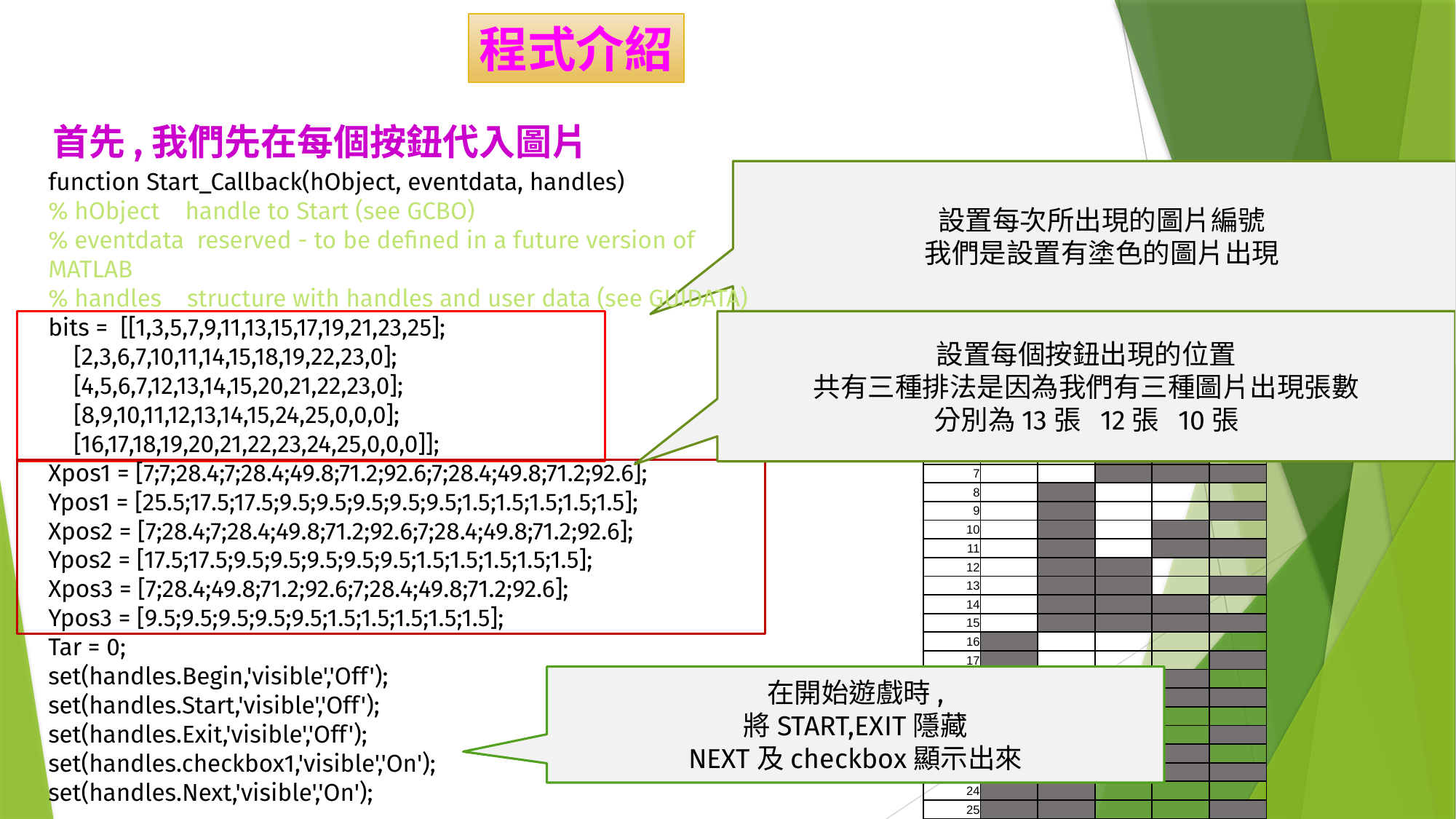

程式介紹
首先,我們先在每個按鈕代入圖片
function Start_Callback(hObject, eventdata, handles)
% hObject    handle to Start (see GCBO)
% eventdata  reserved - to be defined in a future version of MATLAB
% handles    structure with handles and user data (see GUIDATA)
bits =  [[1,3,5,7,9,11,13,15,17,19,21,23,25];
    [2,3,6,7,10,11,14,15,18,19,22,23,0];
    [4,5,6,7,12,13,14,15,20,21,22,23,0];
    [8,9,10,11,12,13,14,15,24,25,0,0,0];
    [16,17,18,19,20,21,22,23,24,25,0,0,0]];
Xpos1 = [7;7;28.4;7;28.4;49.8;71.2;92.6;7;28.4;49.8;71.2;92.6];
Ypos1 = [25.5;17.5;17.5;9.5;9.5;9.5;9.5;9.5;1.5;1.5;1.5;1.5;1.5];
Xpos2 = [7;28.4;7;28.4;49.8;71.2;92.6;7;28.4;49.8;71.2;92.6];
Ypos2 = [17.5;17.5;9.5;9.5;9.5;9.5;9.5;1.5;1.5;1.5;1.5;1.5];
Xpos3 = [7;28.4;49.8;71.2;92.6;7;28.4;49.8;71.2;92.6];
Ypos3 = [9.5;9.5;9.5;9.5;9.5;1.5;1.5;1.5;1.5;1.5];
Tar = 0;
set(handles.Begin,'visible','Off');
set(handles.Start,'visible','Off');
set(handles.Exit,'visible','Off');
set(handles.checkbox1,'visible','On');
set(handles.Next,'visible','On');
設置每次所出現的圖片編號
我們是設置有塗色的圖片出現

設置每個按鈕出現的位置
共有三種排法是因為我們有三種圖片出現張數
分別為13張  12張  10張
|  | 2^4 = 16 | 2^3 = 8 | 2^2 = 4 | 2^1 = 2 | 2^0 = 1 |
| --- | --- | --- | --- | --- | --- |
| 0 |  |  |  |  |  |
| 1 |  |  |  |  |  |
| 2 |  |  |  |  |  |
| 3 |  |  |  |  |  |
| 4 |  |  |  |  |  |
| 5 |  |  |  |  |  |
| 6 |  |  |  |  |  |
| 7 |  |  |  |  |  |
| 8 |  |  |  |  |  |
| 9 |  |  |  |  |  |
| 10 |  |  |  |  |  |
| 11 |  |  |  |  |  |
| 12 |  |  |  |  |  |
| 13 |  |  |  |  |  |
| 14 |  |  |  |  |  |
| 15 |  |  |  |  |  |
| 16 |  |  |  |  |  |
| 17 |  |  |  |  |  |
| 18 |  |  |  |  |  |
| 19 |  |  |  |  |  |
| 20 |  |  |  |  |  |
| 21 |  |  |  |  |  |
| 22 |  |  |  |  |  |
| 23 |  |  |  |  |  |
| 24 |  |  |  |  |  |
| 25 |  |  |  |  |  |

在開始遊戲時,
將START,EXIT隱藏
NEXT及checkbox顯示出來